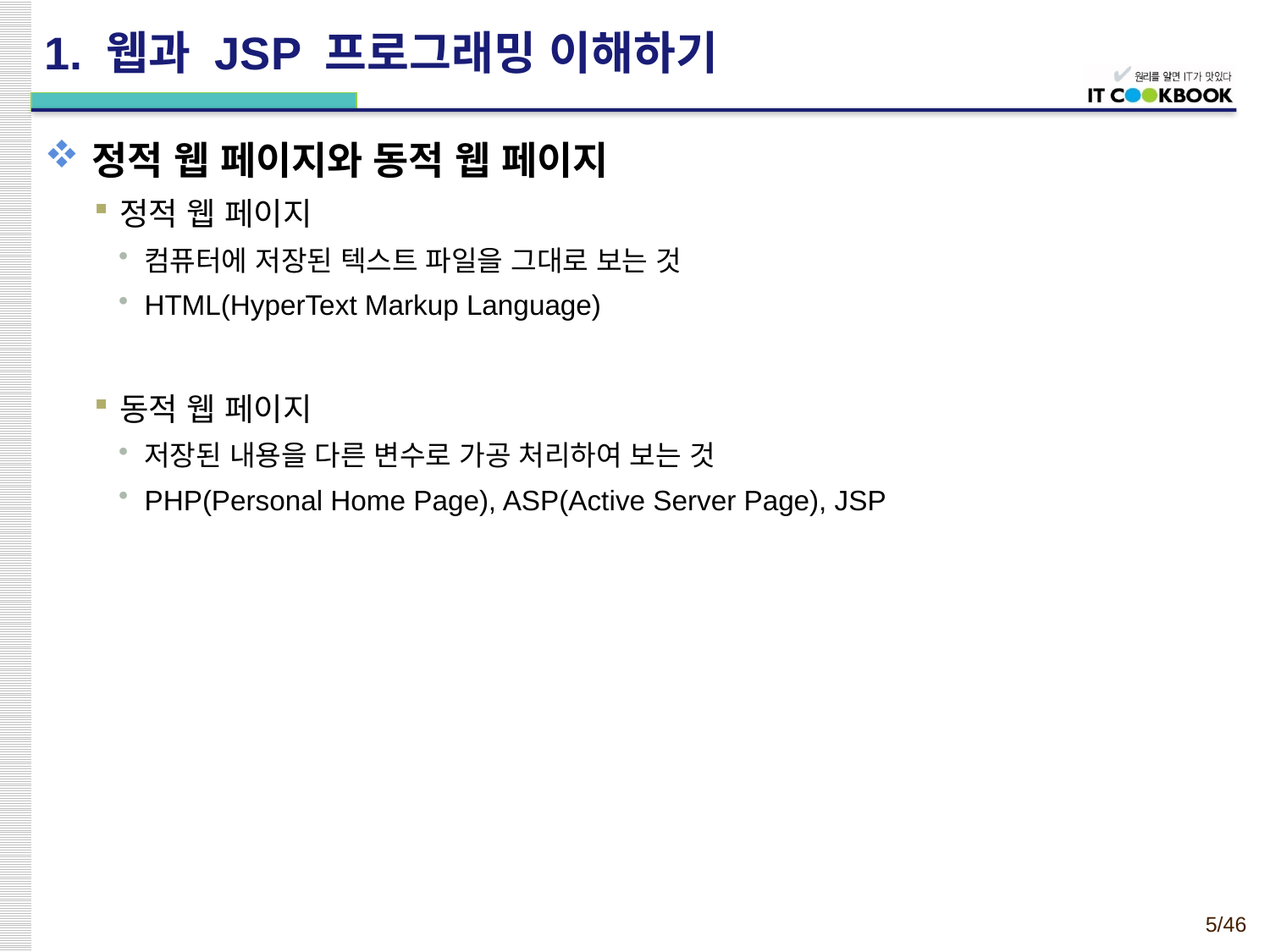

# 1. 웹과 JSP 프로그래밍 이해하기
정적 웹 페이지와 동적 웹 페이지
정적 웹 페이지
컴퓨터에 저장된 텍스트 파일을 그대로 보는 것
HTML(HyperText Markup Language)

동적 웹 페이지
저장된 내용을 다른 변수로 가공 처리하여 보는 것
PHP(Personal Home Page), ASP(Active Server Page), JSP